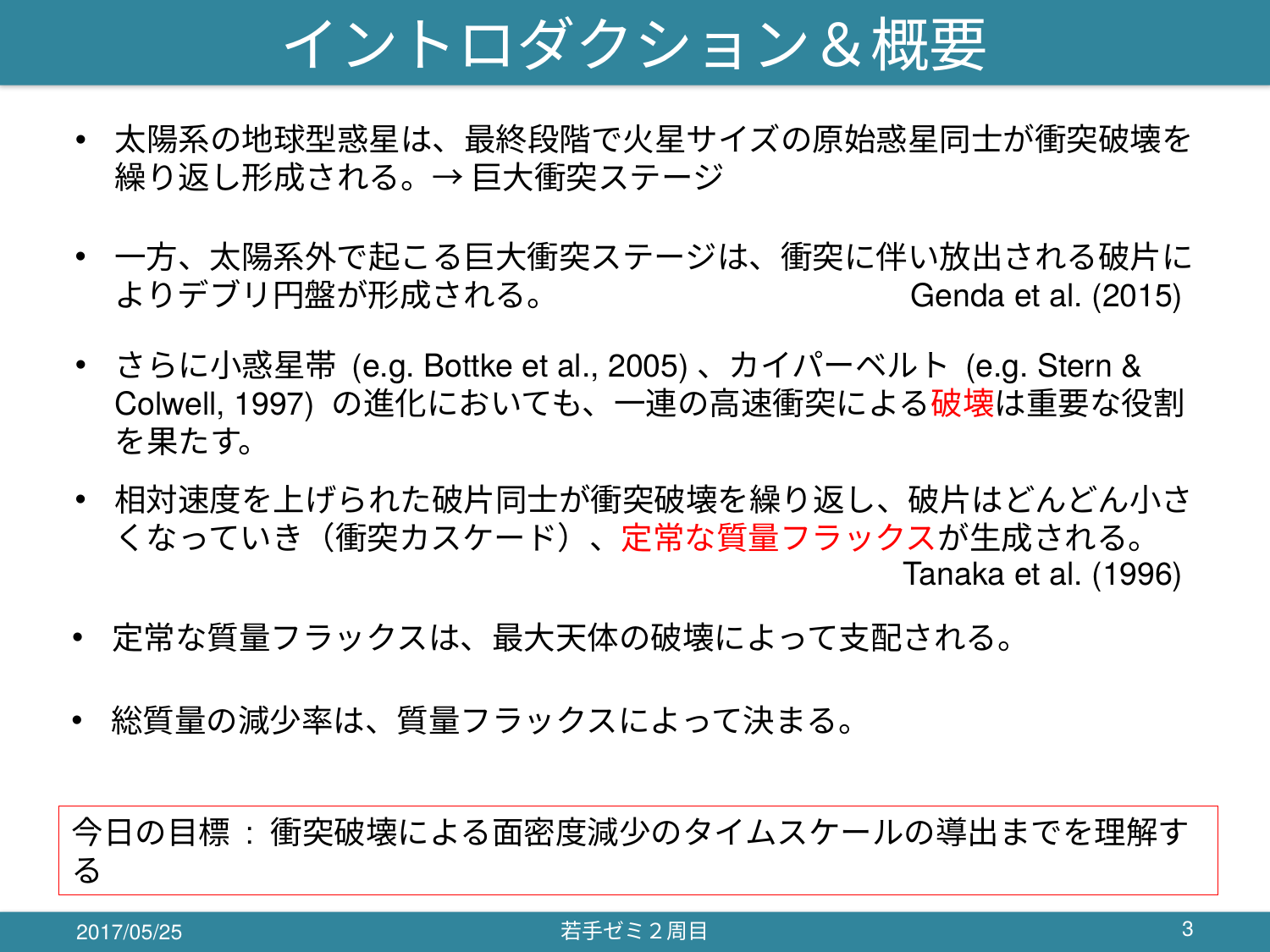

# イントロダクション＆概要
太陽系の地球型惑星は、最終段階で火星サイズの原始惑星同士が衝突破壊を繰り返し形成される。→ 巨大衝突ステージ
一方、太陽系外で起こる巨大衝突ステージは、衝突に伴い放出される破片によりデブリ円盤が形成される。
Genda et al. (2015)
さらに小惑星帯 (e.g. Bottke et al., 2005)、カイパーベルト (e.g. Stern & Colwell, 1997) の進化においても、一連の高速衝突による破壊は重要な役割を果たす。
相対速度を上げられた破片同士が衝突破壊を繰り返し、破片はどんどん小さくなっていき（衝突カスケード）、定常な質量フラックスが生成される。
Tanaka et al. (1996)
定常な質量フラックスは、最大天体の破壊によって支配される。
総質量の減少率は、質量フラックスによって決まる。
今日の目標 : 衝突破壊による面密度減少のタイムスケールの導出までを理解する
2017/05/25
若手ゼミ２周目
3